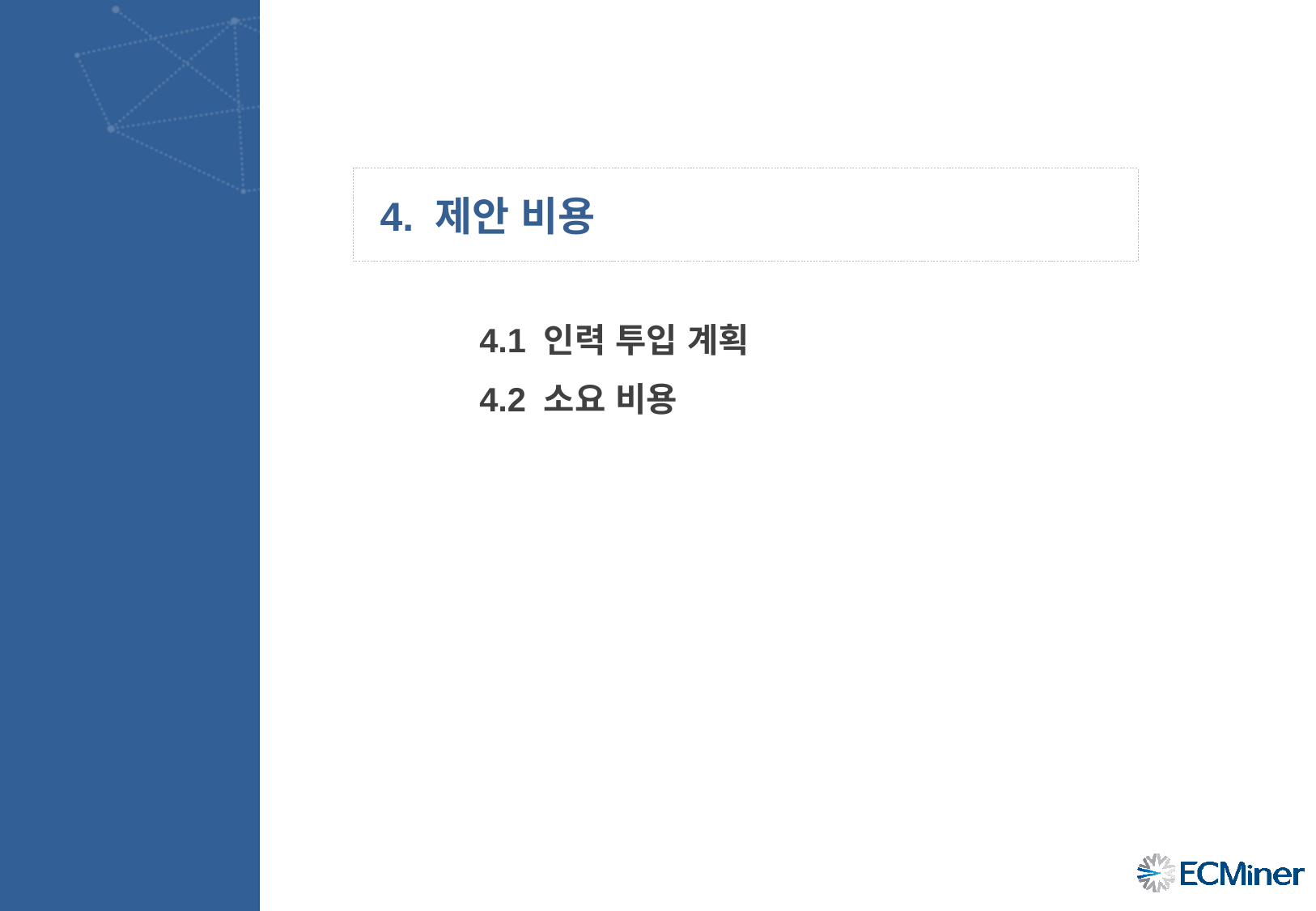

4. 제안 비용
4.1 인력 투입 계획
4.2 소요 비용